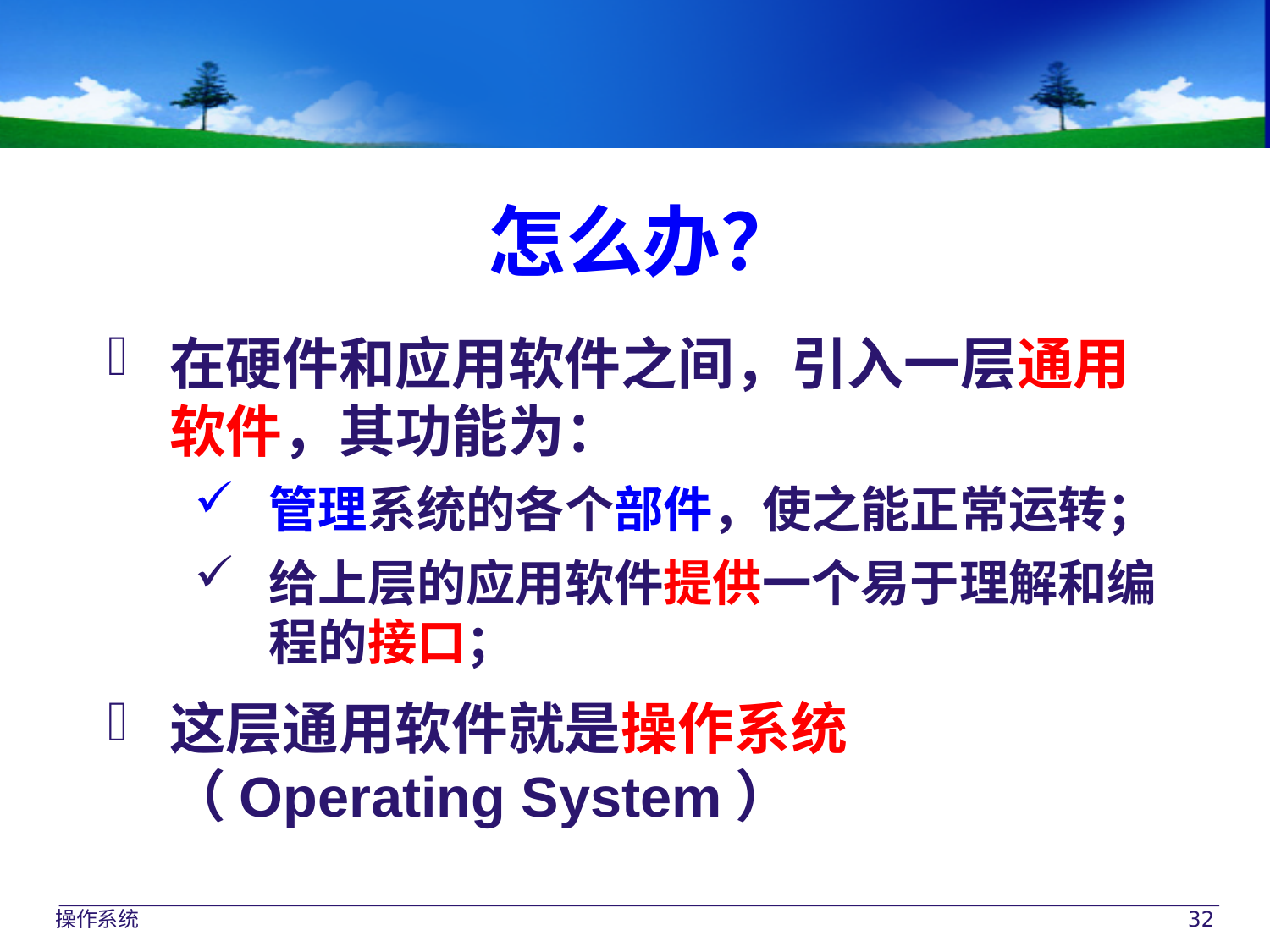

怎么办？
在硬件和应用软件之间，引入一层通用软件，其功能为：
管理系统的各个部件，使之能正常运转；
给上层的应用软件提供一个易于理解和编程的接口；
这层通用软件就是操作系统（Operating System）
操作系统
32